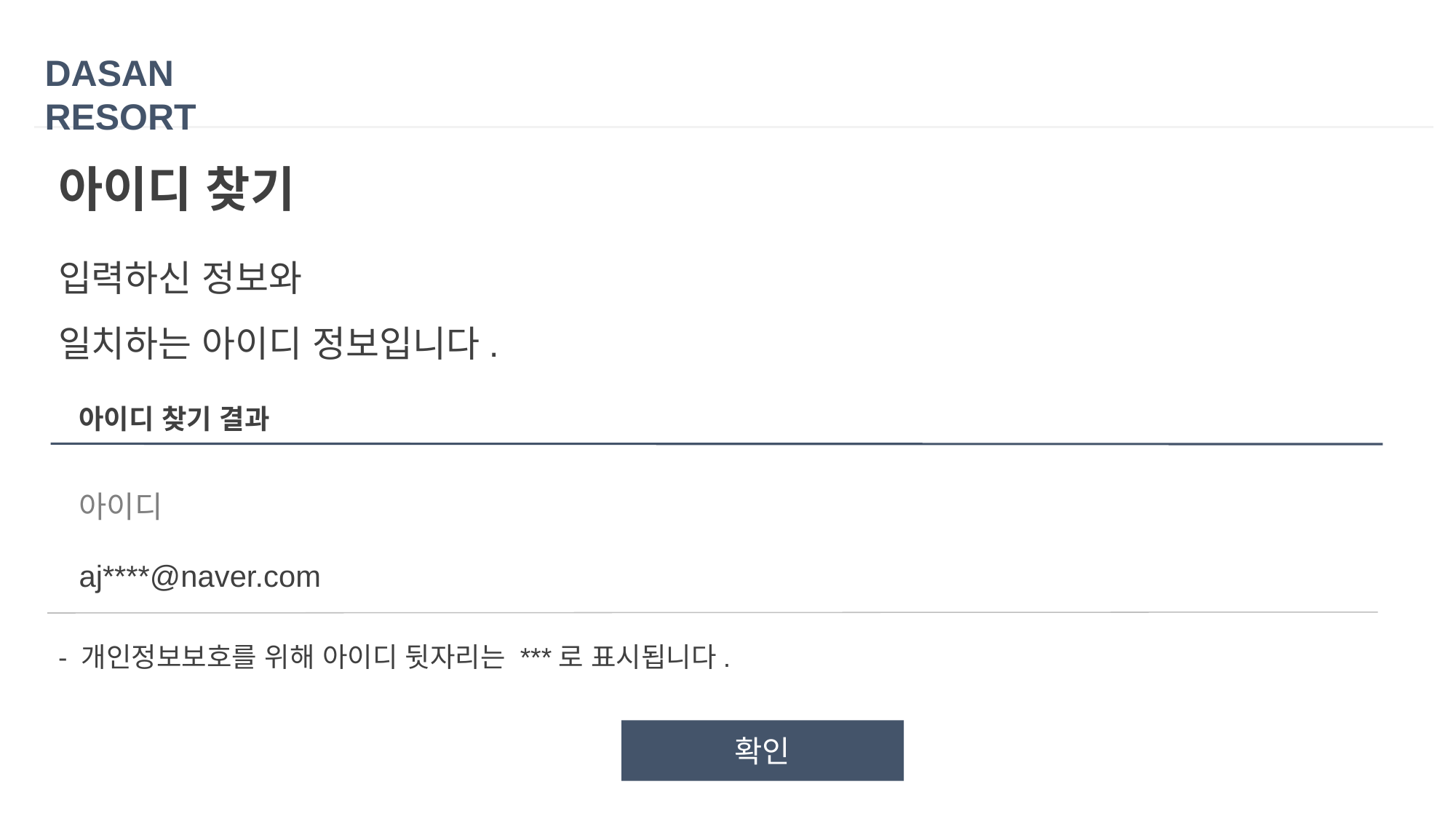

DASAN RESORT
아이디 찾기
입력하신 정보와
일치하는 아이디 정보입니다.
아이디 찾기 결과
아이디
aj****@naver.com
- 개인정보보호를 위해 아이디 뒷자리는 ***로 표시됩니다.
확인